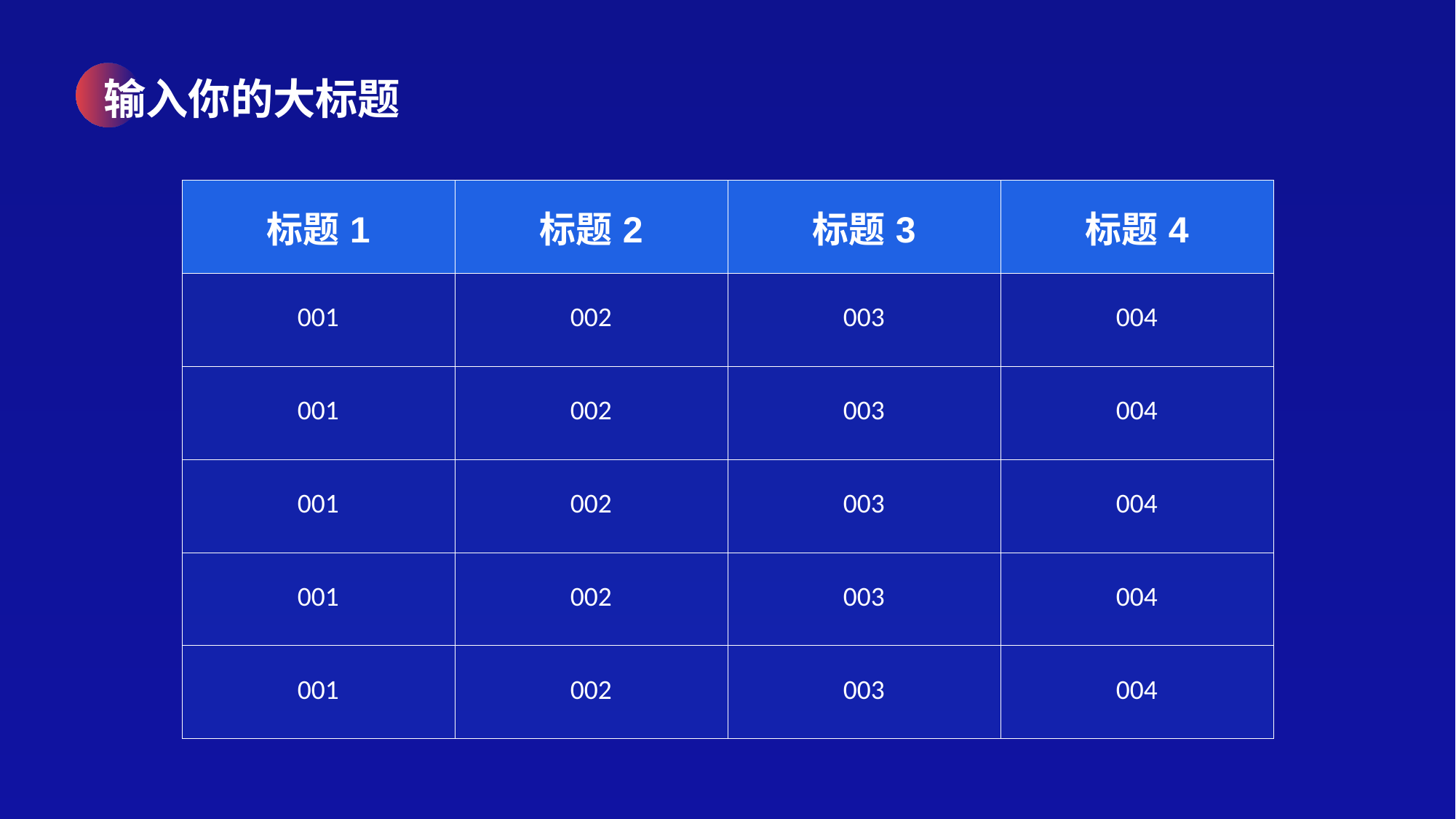

输入你的大标题
| 标题1 | 标题2 | 标题3 | 标题4 |
| --- | --- | --- | --- |
| 001 | 002 | 003 | 004 |
| 001 | 002 | 003 | 004 |
| 001 | 002 | 003 | 004 |
| 001 | 002 | 003 | 004 |
| 001 | 002 | 003 | 004 |